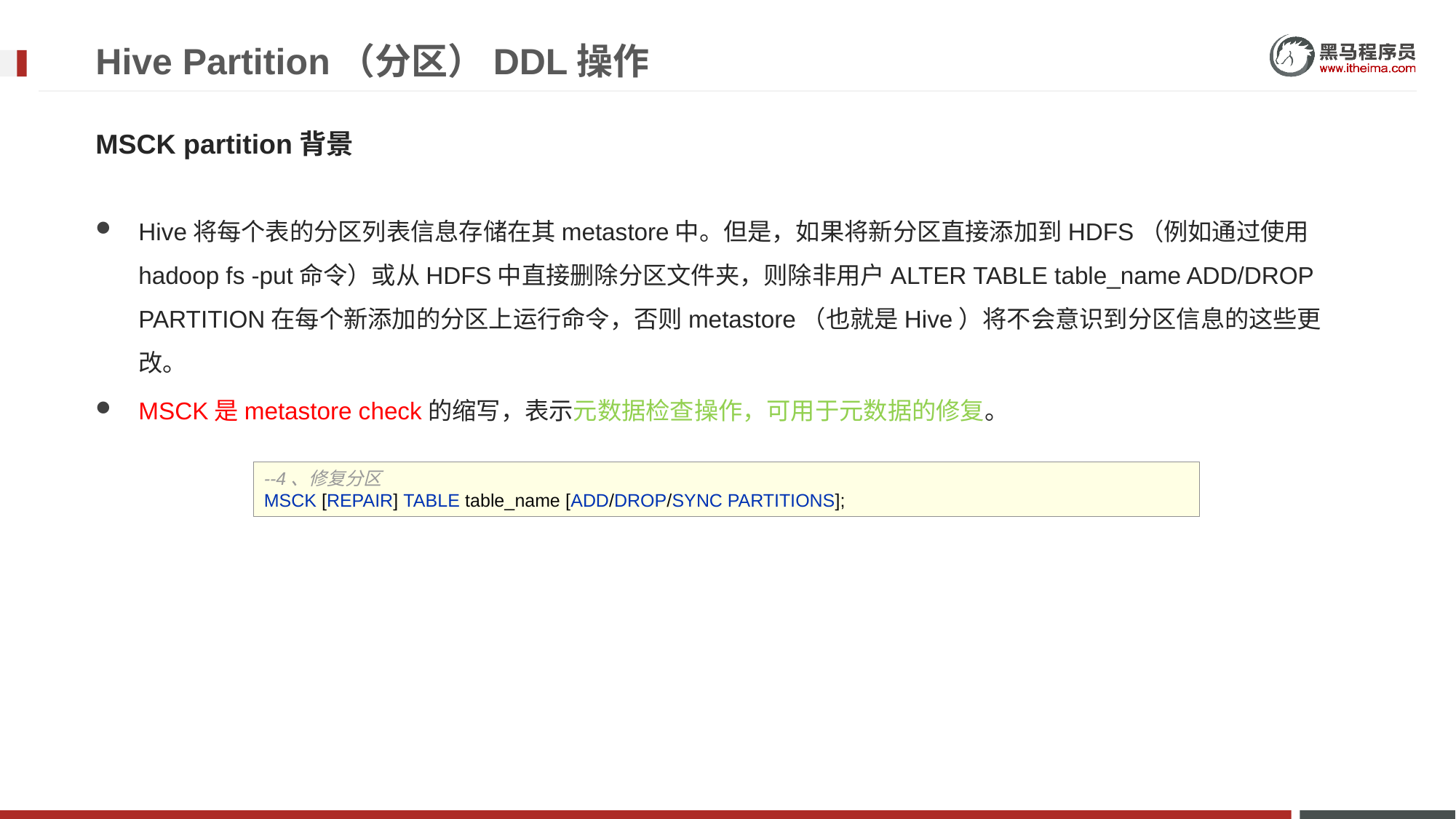

# Hive Partition（分区）DDL操作
MSCK partition背景
Hive将每个表的分区列表信息存储在其metastore中。但是，如果将新分区直接添加到HDFS（例如通过使用hadoop fs -put命令）或从HDFS中直接删除分区文件夹，则除非用户ALTER TABLE table_name ADD/DROP PARTITION在每个新添加的分区上运行命令，否则metastore（也就是Hive）将不会意识到分区信息的这些更改。
MSCK是metastore check的缩写，表示元数据检查操作，可用于元数据的修复。

--4、修复分区
MSCK [REPAIR] TABLE table_name [ADD/DROP/SYNC PARTITIONS];